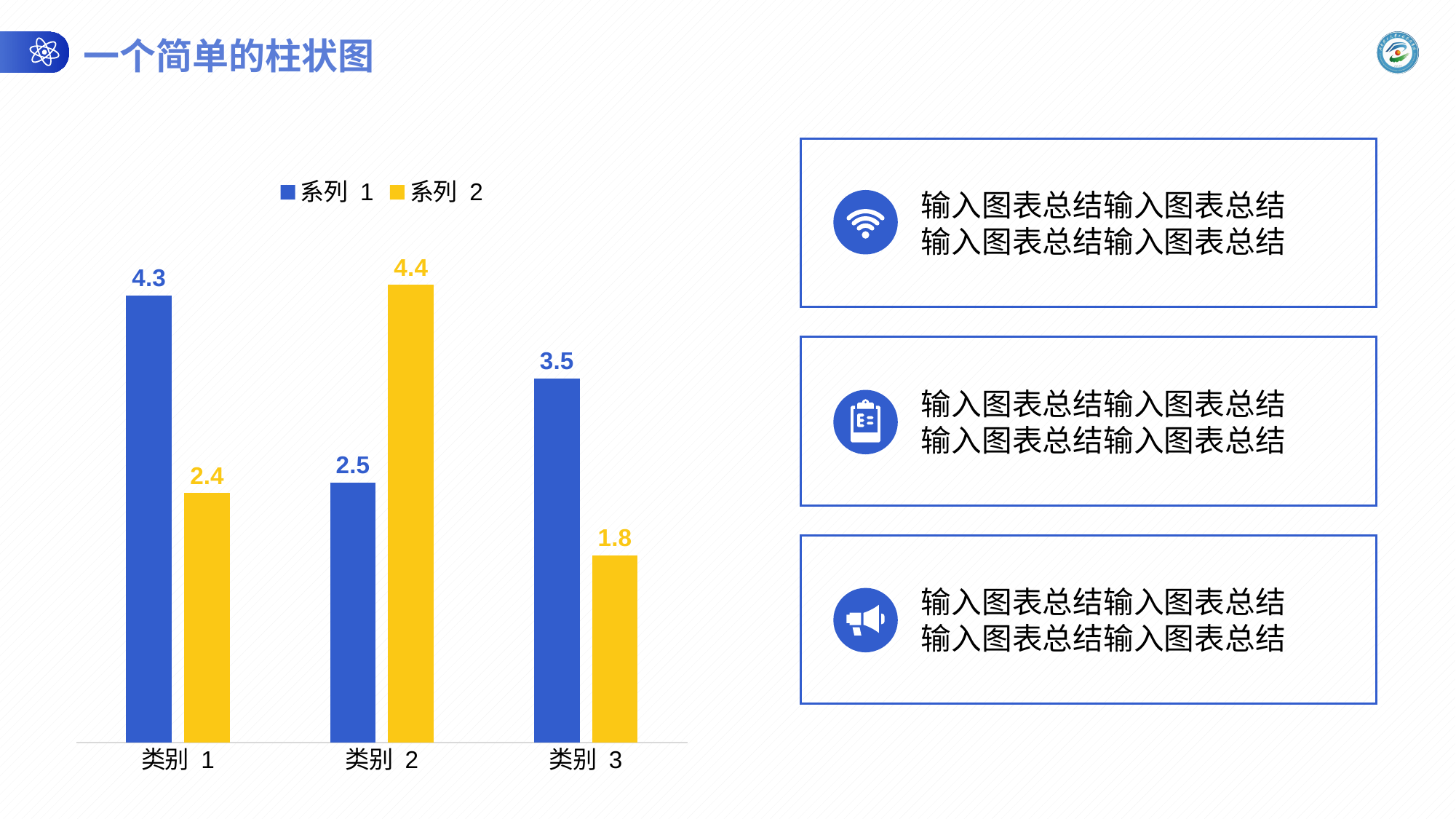

一个简单的柱状图
输入图表总结输入图表总结
输入图表总结输入图表总结

### Chart

| Category | 系列 1 | 系列 2 |
|---|---|---|
| 类别 1 | 4.3 | 2.4 |
| 类别 2 | 2.5 | 4.4 |
| 类别 3 | 3.5 | 1.8 |

输入图表总结输入图表总结
输入图表总结输入图表总结

输入图表总结输入图表总结
输入图表总结输入图表总结